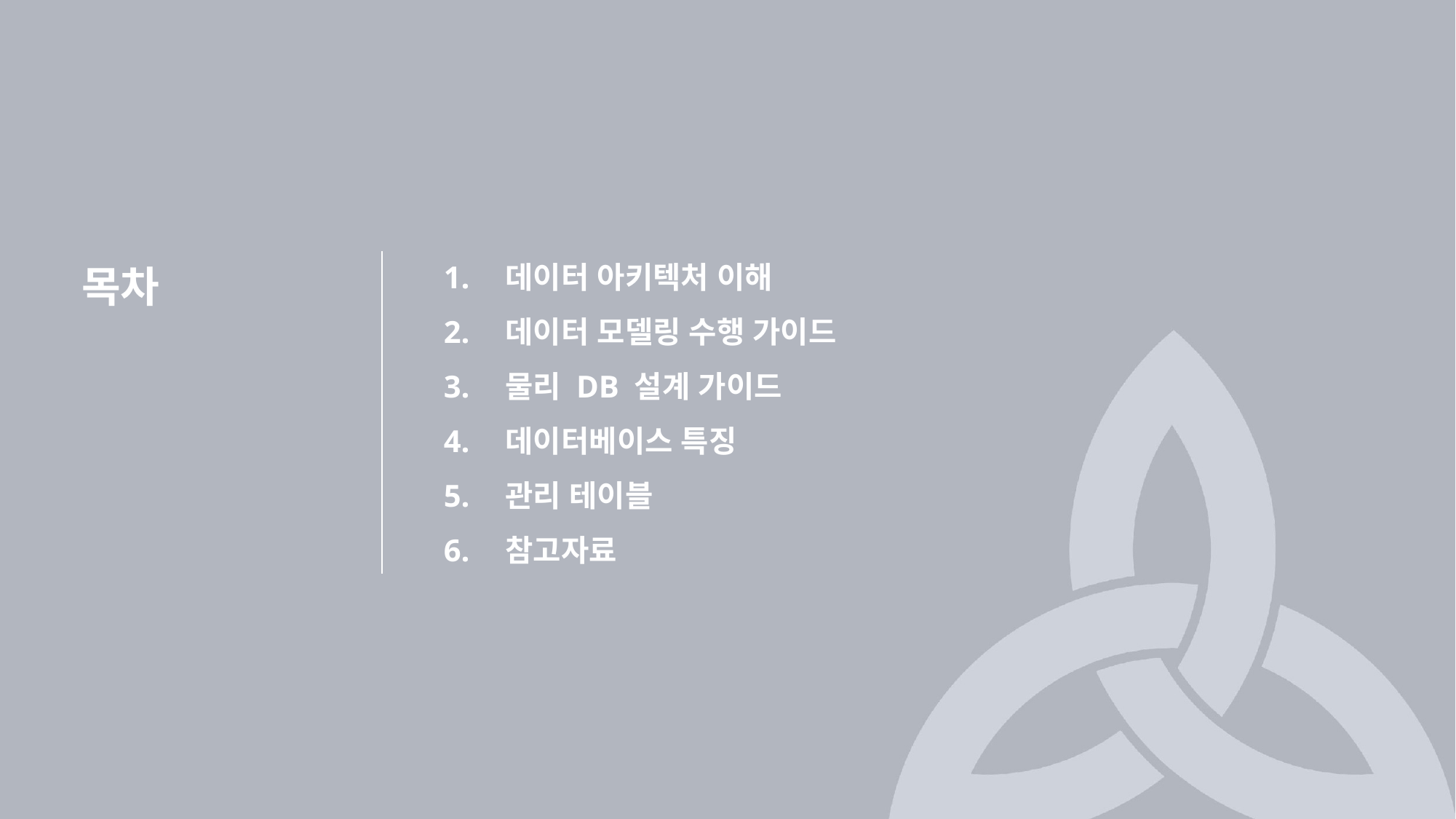

데이터 아키텍처 이해
데이터 모델링 수행 가이드
물리 DB 설계 가이드
데이터베이스 특징
관리 테이블
참고자료
목차